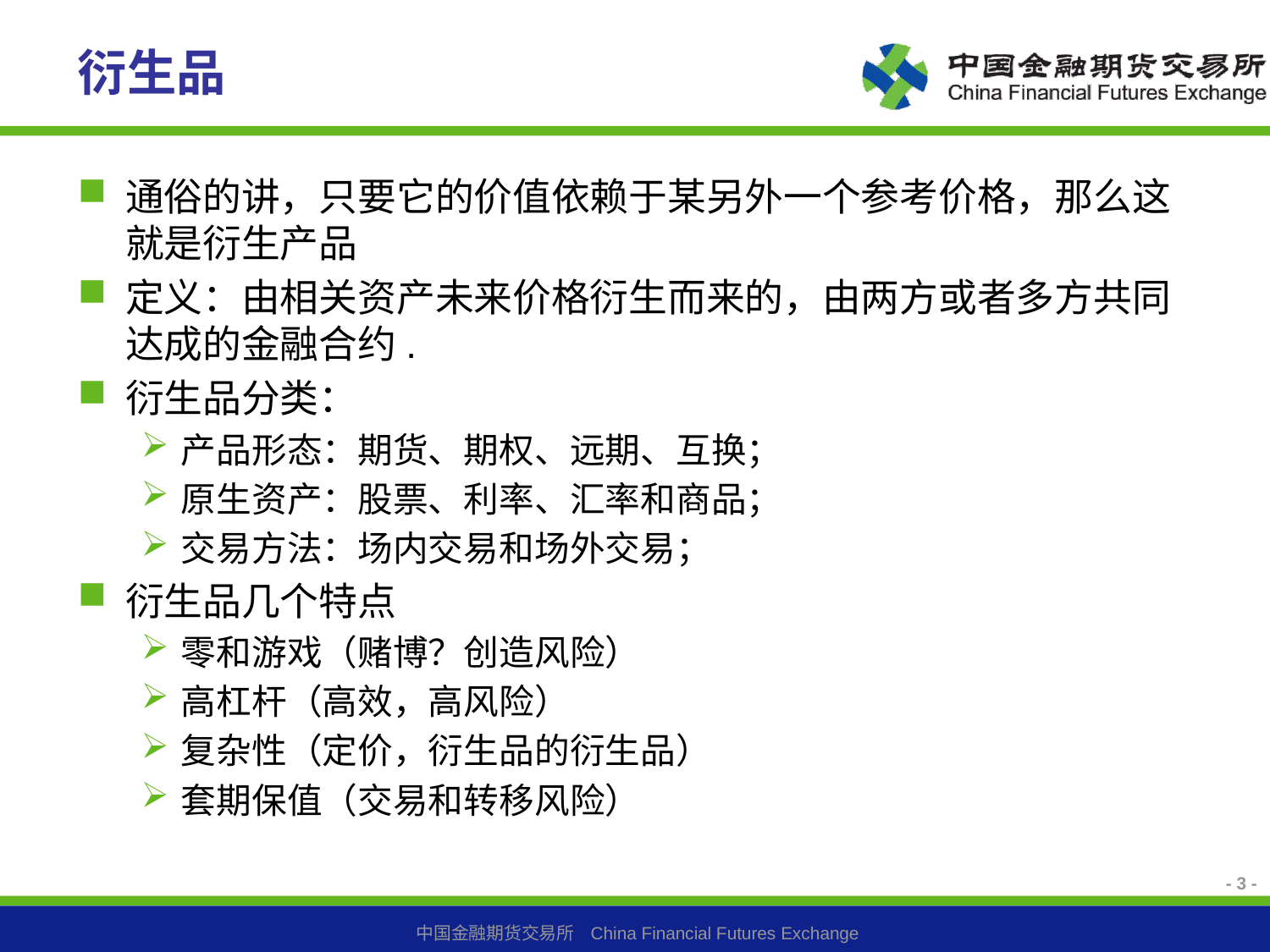

# 衍生品
通俗的讲，只要它的价值依赖于某另外一个参考价格，那么这就是衍生产品
定义：由相关资产未来价格衍生而来的，由两方或者多方共同达成的金融合约.
衍生品分类：
产品形态：期货、期权、远期、互换；
原生资产：股票、利率、汇率和商品；
交易方法：场内交易和场外交易；
衍生品几个特点
零和游戏（赌博？创造风险）
高杠杆（高效，高风险）
复杂性（定价，衍生品的衍生品）
套期保值（交易和转移风险）

- 3 -